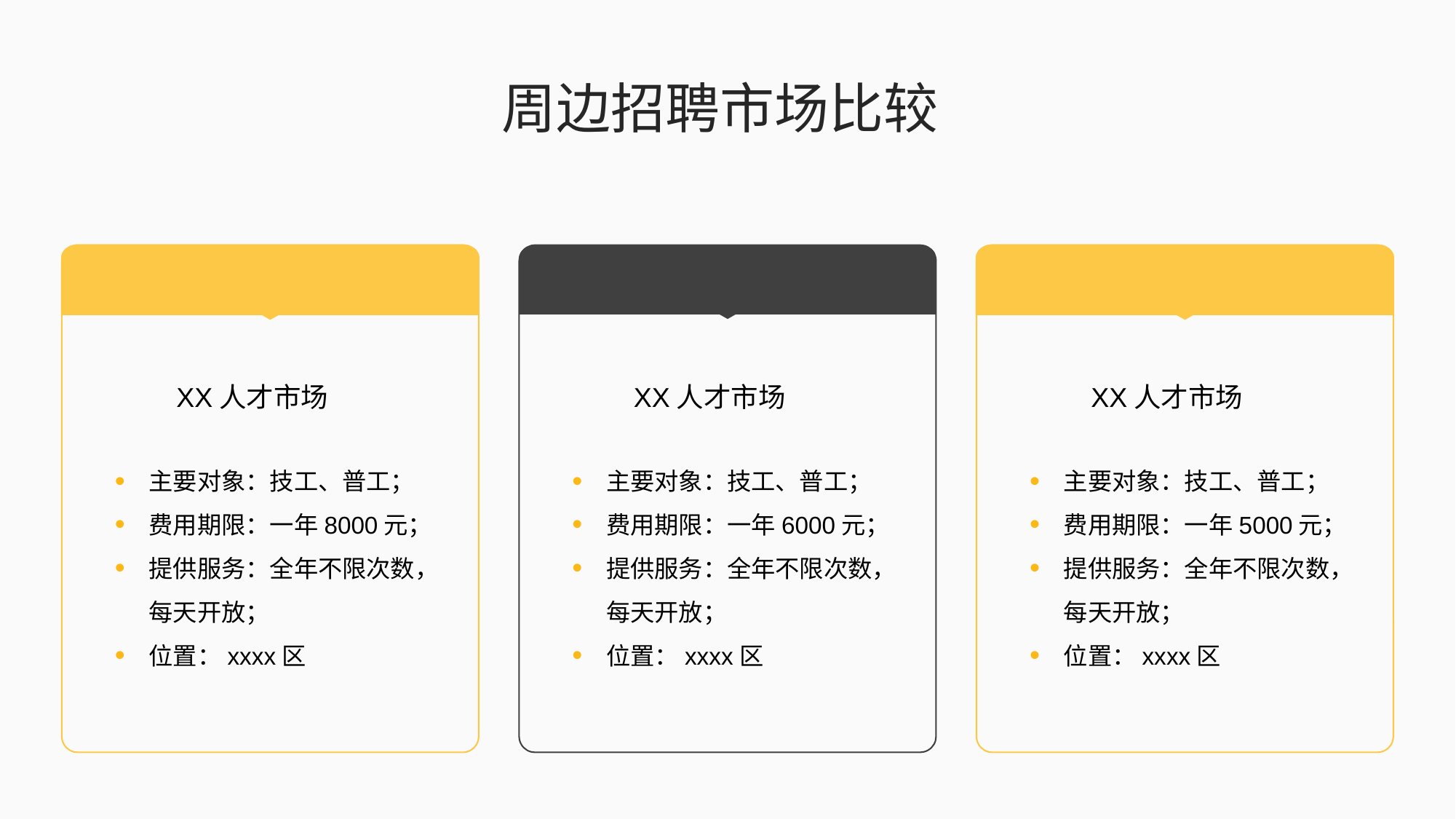

周边招聘市场比较

XX人才市场
XX人才市场
XX人才市场
主要对象：技工、普工；
费用期限：一年8000元；
提供服务：全年不限次数，每天开放；
位置：xxxx区
主要对象：技工、普工；
费用期限：一年6000元；
提供服务：全年不限次数，每天开放；
位置：xxxx区
主要对象：技工、普工；
费用期限：一年5000元；
提供服务：全年不限次数，每天开放；
位置：xxxx区